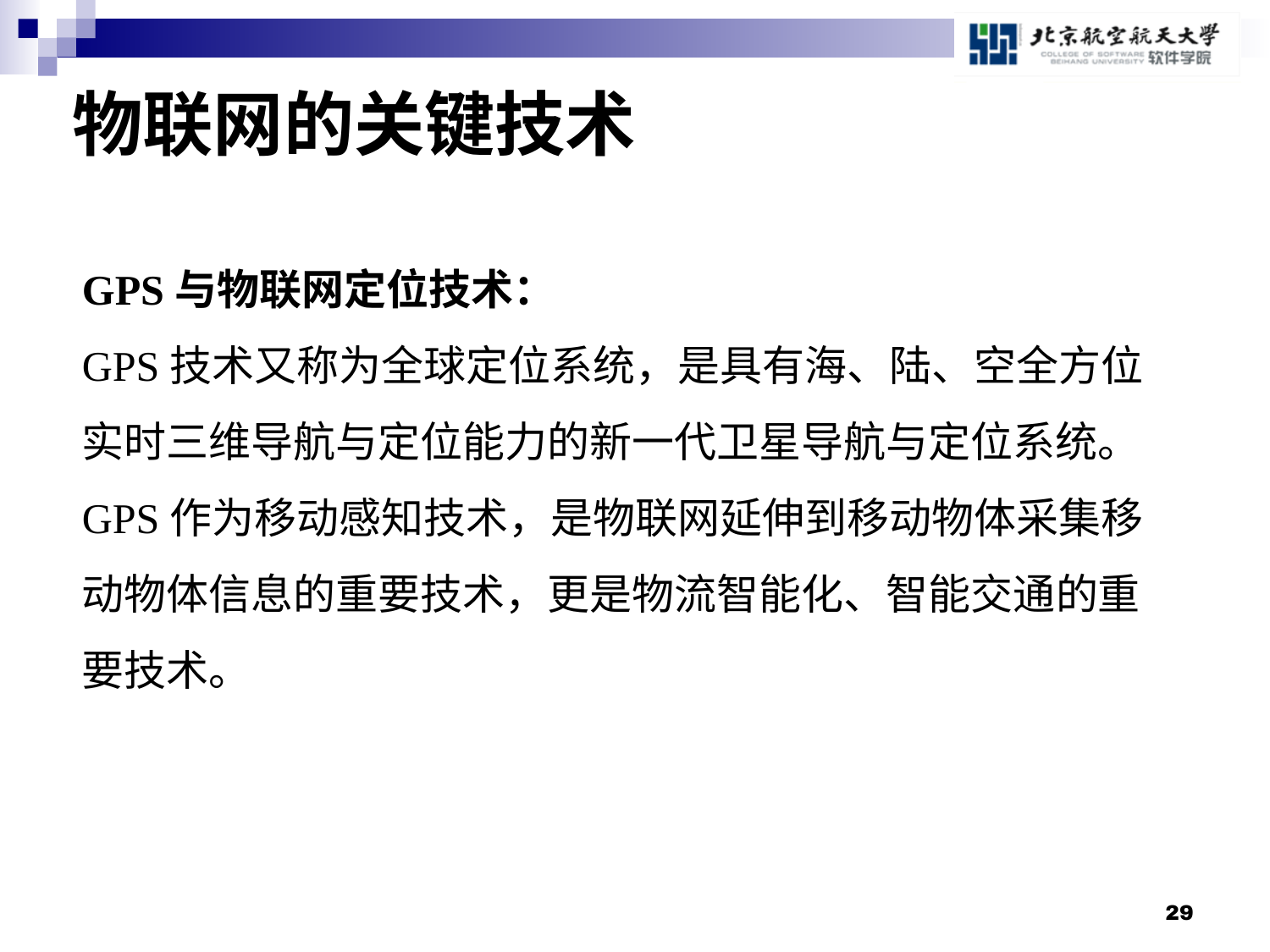

# 物联网的关键技术
GPS与物联网定位技术：
GPS技术又称为全球定位系统，是具有海、陆、空全方位实时三维导航与定位能力的新一代卫星导航与定位系统。GPS作为移动感知技术，是物联网延伸到移动物体采集移动物体信息的重要技术，更是物流智能化、智能交通的重要技术。
29